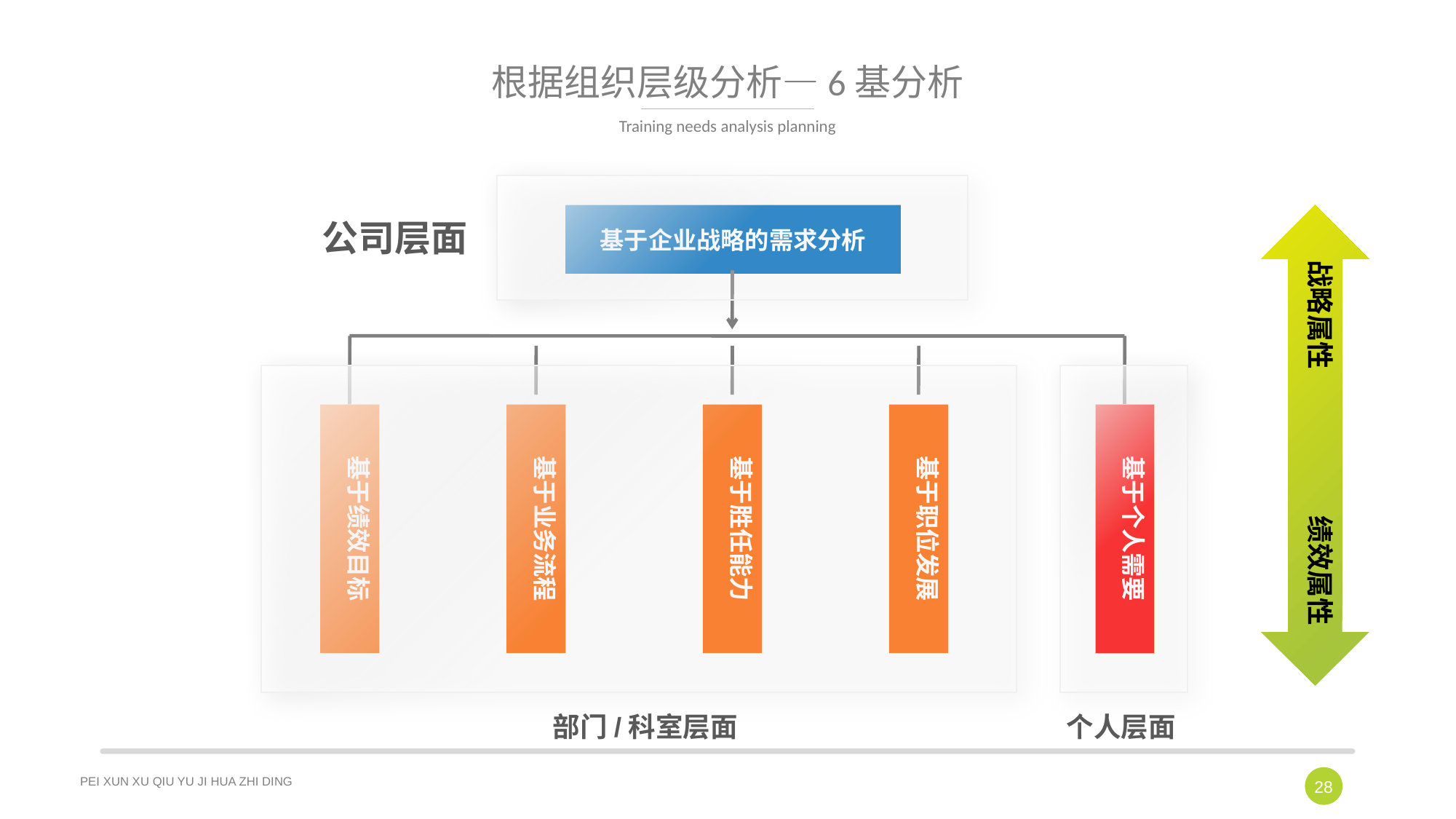

# 根据组织层级分析—6基分析
Training needs analysis planning

基于企业战略的需求分析
战略属性

绩效属性
公司层面

基于绩效目标
基于业务流程
基于胜任能力
基于职位发展
基于个人需要
部门/科室层面
个人层面